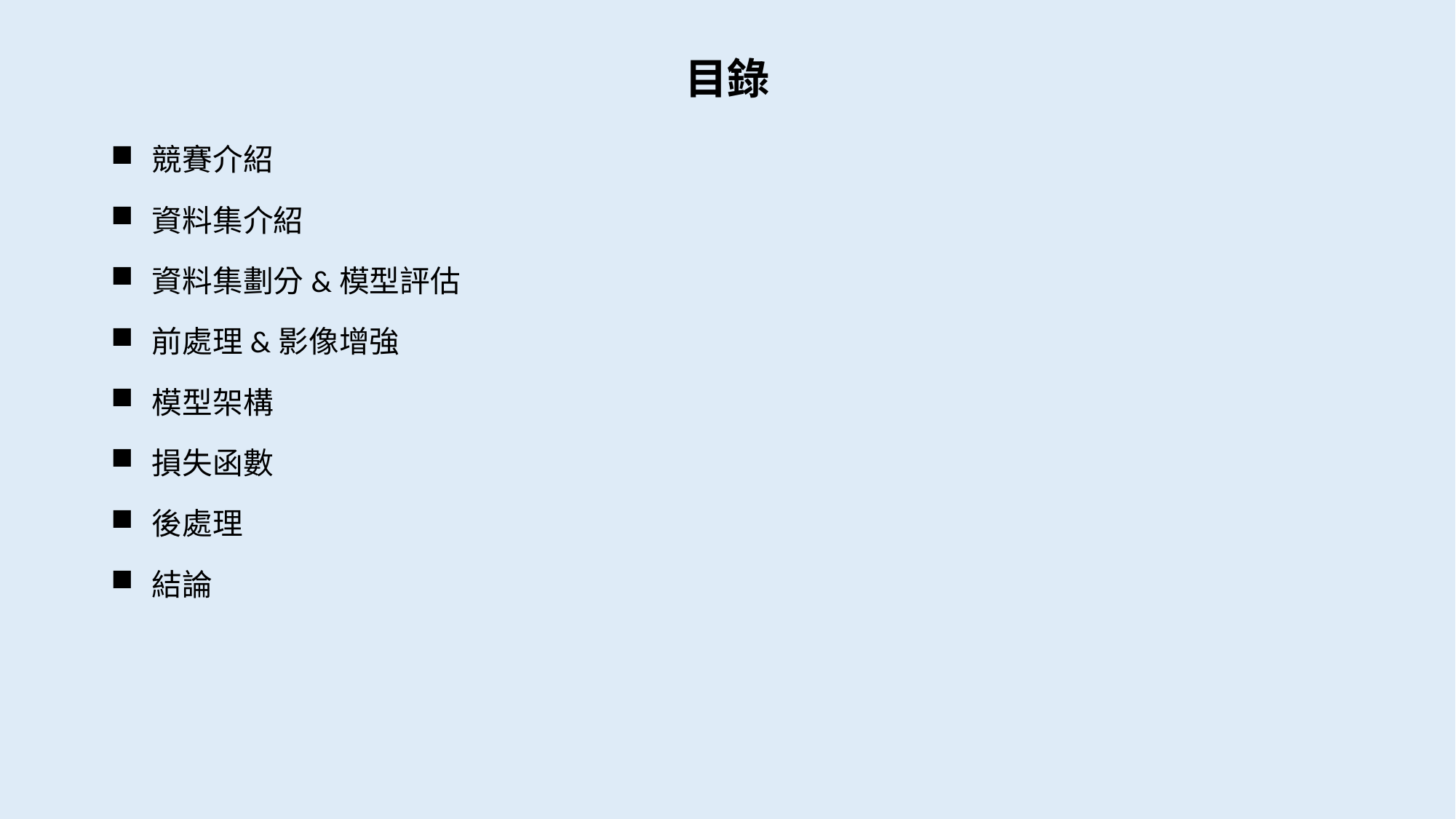

# 目錄
競賽介紹
資料集介紹
資料集劃分&模型評估
前處理&影像增強
模型架構
損失函數
後處理
結論